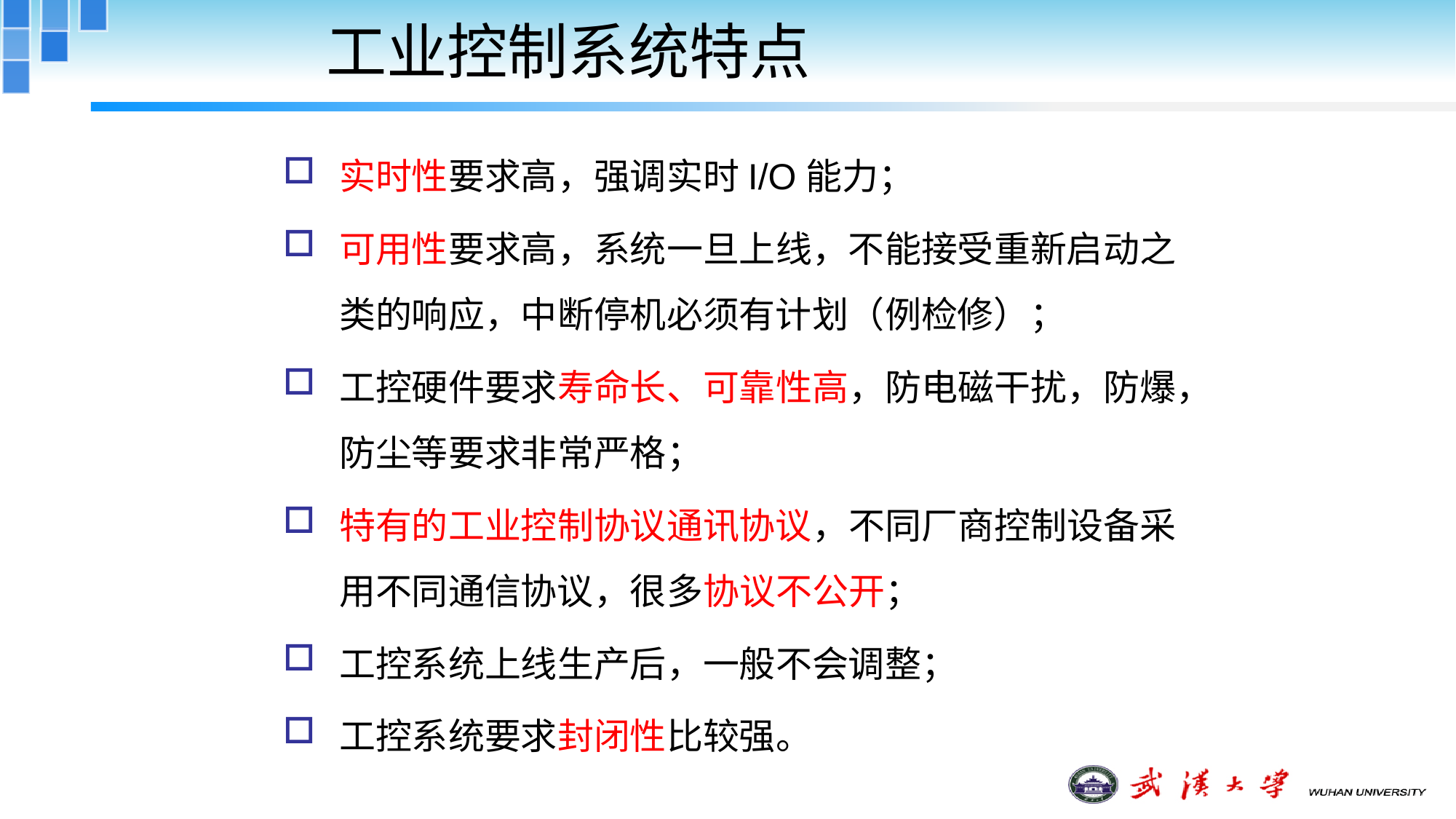

# 工业控制系统特点
实时性要求高，强调实时I/O能力；
可用性要求高，系统一旦上线，不能接受重新启动之类的响应，中断停机必须有计划（例检修）；
工控硬件要求寿命长、可靠性高，防电磁干扰，防爆，防尘等要求非常严格；
特有的工业控制协议通讯协议，不同厂商控制设备采用不同通信协议，很多协议不公开；
工控系统上线生产后，一般不会调整；
工控系统要求封闭性比较强。